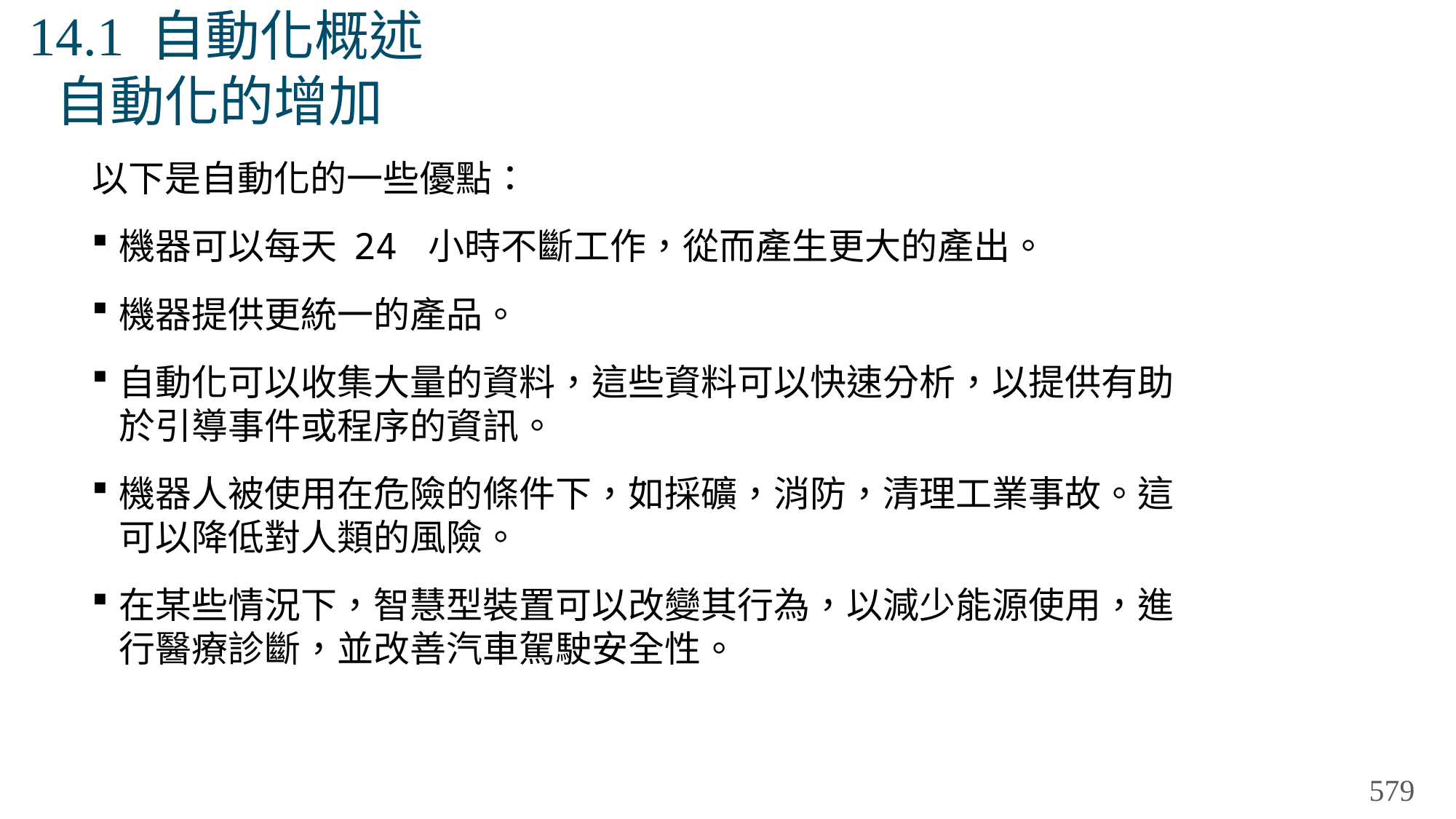

# 14.1 自動化概述 自動化的增加
以下是自動化的一些優點：
機器可以每天 24 小時不斷工作，從而產生更大的產出。
機器提供更統一的產品。
自動化可以收集大量的資料，這些資料可以快速分析，以提供有助於引導事件或程序的資訊。
機器人被使用在危險的條件下，如採礦，消防，清理工業事故。這可以降低對人類的風險。
在某些情況下，智慧型裝置可以改變其行為，以減少能源使用，進行醫療診斷，並改善汽車駕駛安全性。

579